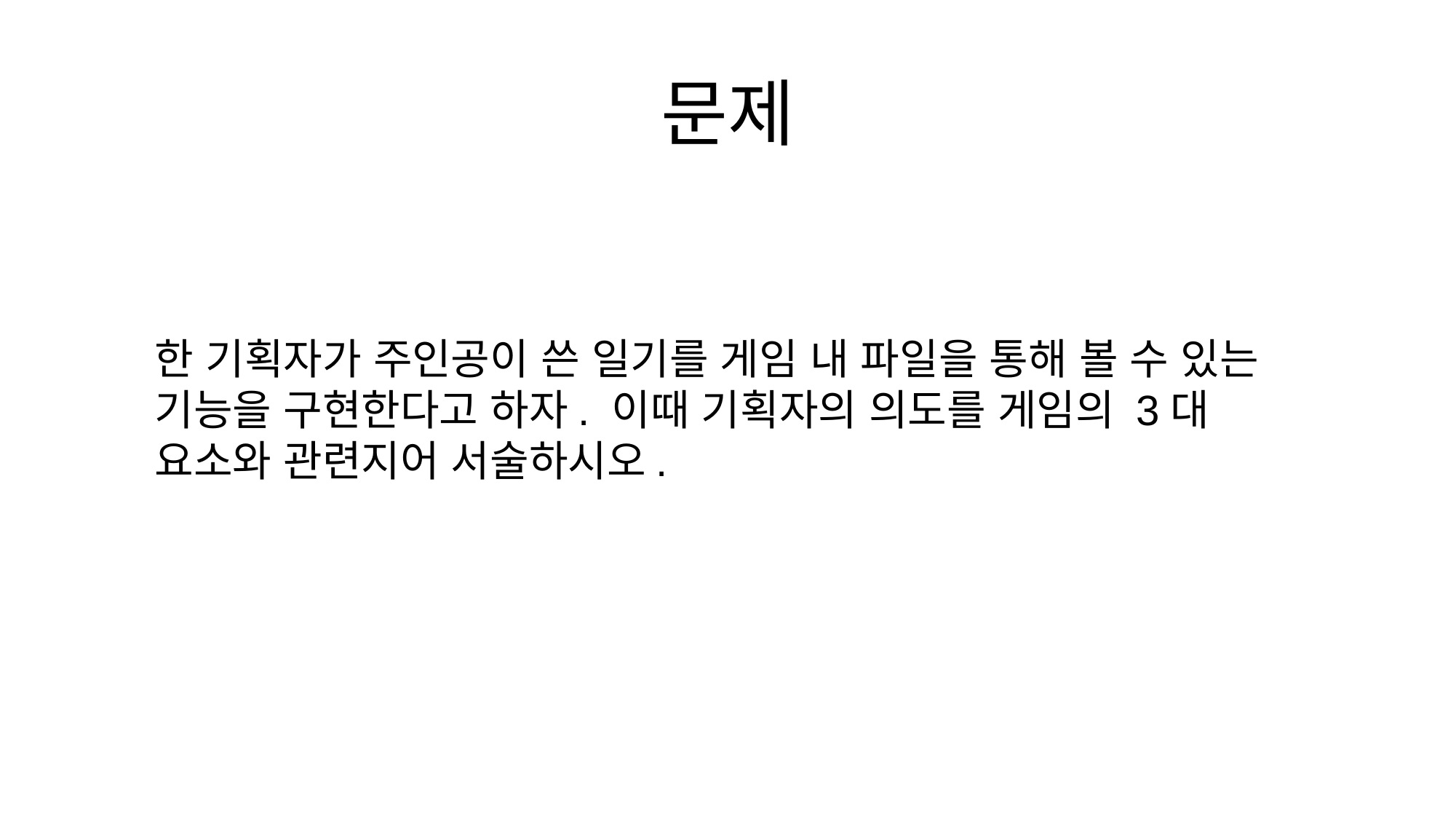

문제
한 기획자가 주인공이 쓴 일기를 게임 내 파일을 통해 볼 수 있는 기능을 구현한다고 하자. 이때 기획자의 의도를 게임의 3대 요소와 관련지어 서술하시오.